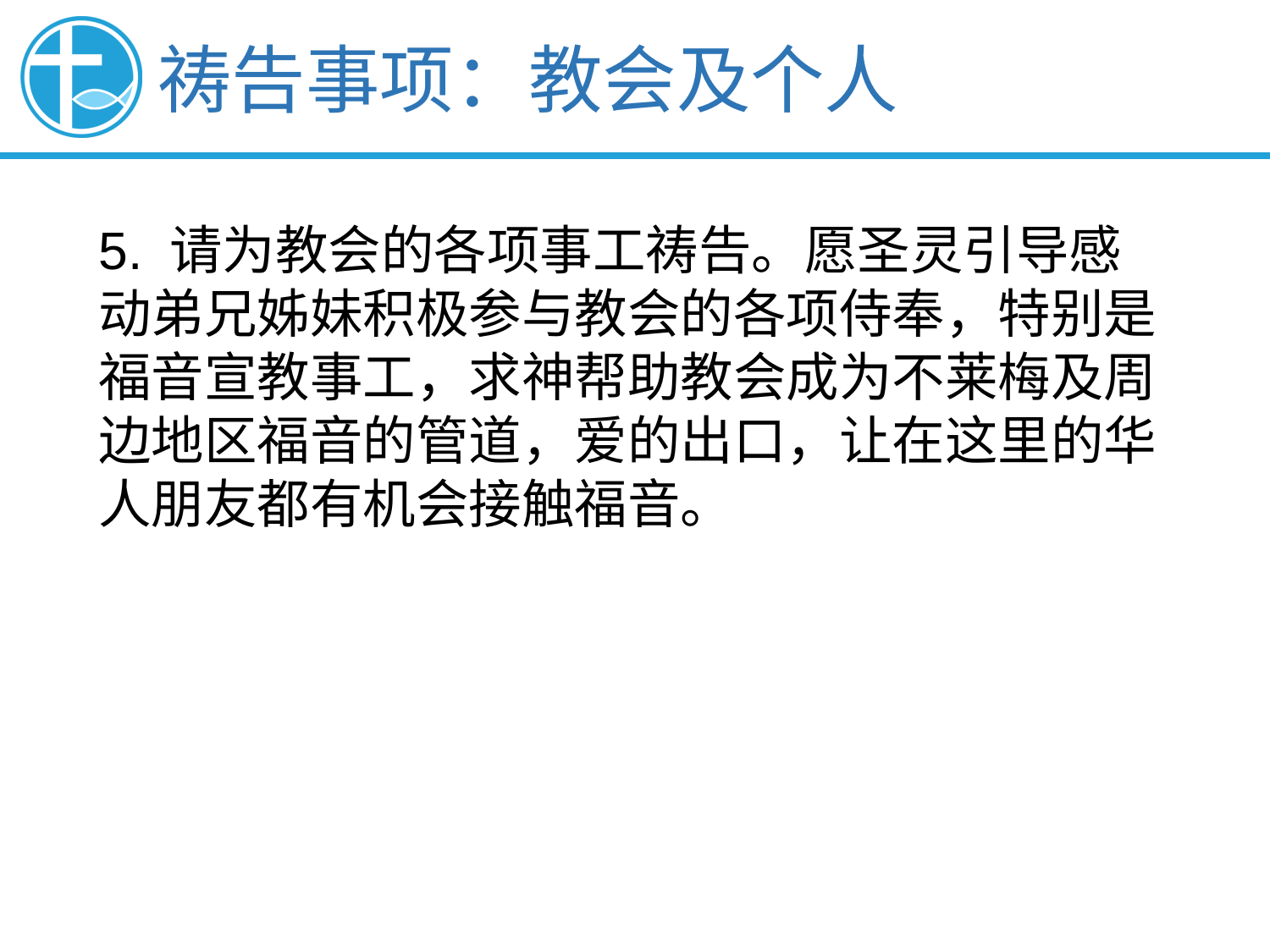

祷告事项：教会及个人

5. 请为教会的各项事工祷告。愿圣灵引导感动弟兄姊妹积极参与教会的各项侍奉，特别是福音宣教事工，求神帮助教会成为不莱梅及周边地区福音的管道，爱的出口，让在这里的华人朋友都有机会接触福音。